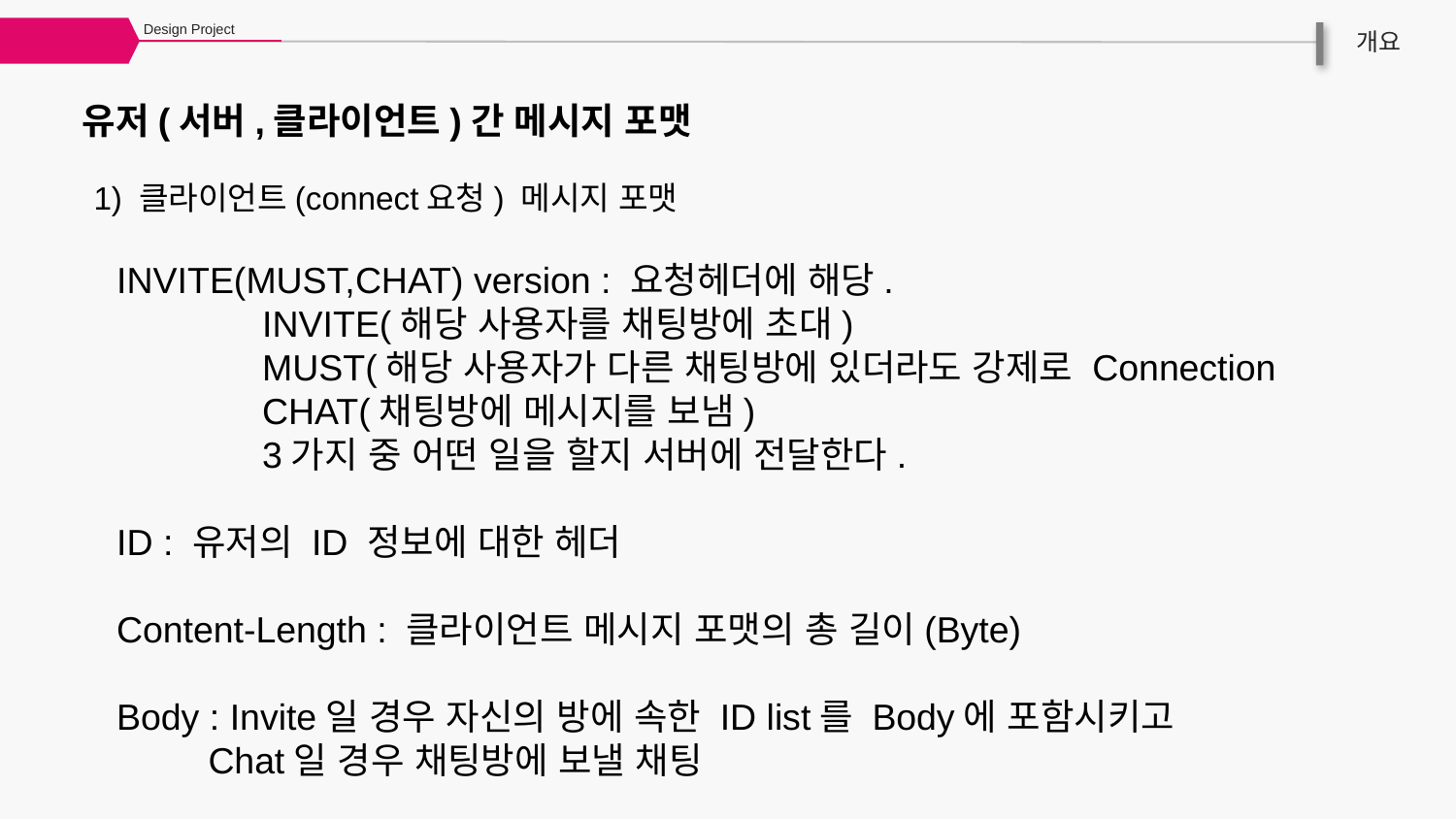

Design Project

개요

유저(서버,클라이언트)간 메시지 포맷
1) 클라이언트(connect요청) 메시지 포맷
INVITE(MUST,CHAT) version : 요청헤더에 해당.
	INVITE(해당 사용자를 채팅방에 초대)
	MUST(해당 사용자가 다른 채팅방에 있더라도 강제로 Connection
	CHAT(채팅방에 메시지를 보냄)
	3가지 중 어떤 일을 할지 서버에 전달한다.

ID : 유저의 ID 정보에 대한 헤더

Content-Length : 클라이언트 메시지 포맷의 총 길이(Byte)

Body : Invite일 경우 자신의 방에 속한 ID list를 Body에 포함시키고
         Chat일 경우 채팅방에 보낼 채팅